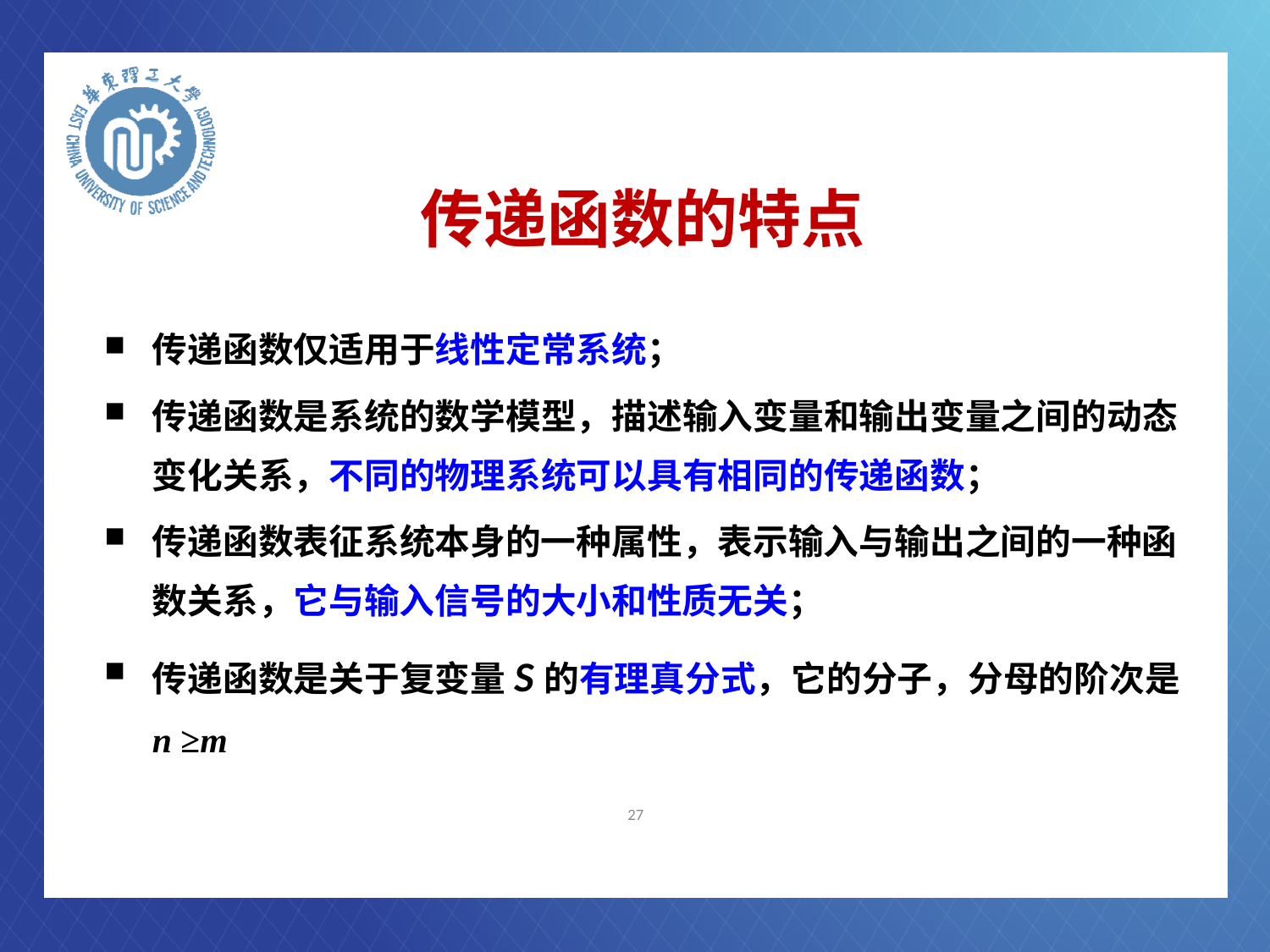

# 传递函数的特点
传递函数仅适用于线性定常系统；
传递函数是系统的数学模型，描述输入变量和输出变量之间的动态变化关系，不同的物理系统可以具有相同的传递函数；
传递函数表征系统本身的一种属性，表示输入与输出之间的一种函数关系，它与输入信号的大小和性质无关；
传递函数是关于复变量S的有理真分式，它的分子，分母的阶次是n ≥m
27